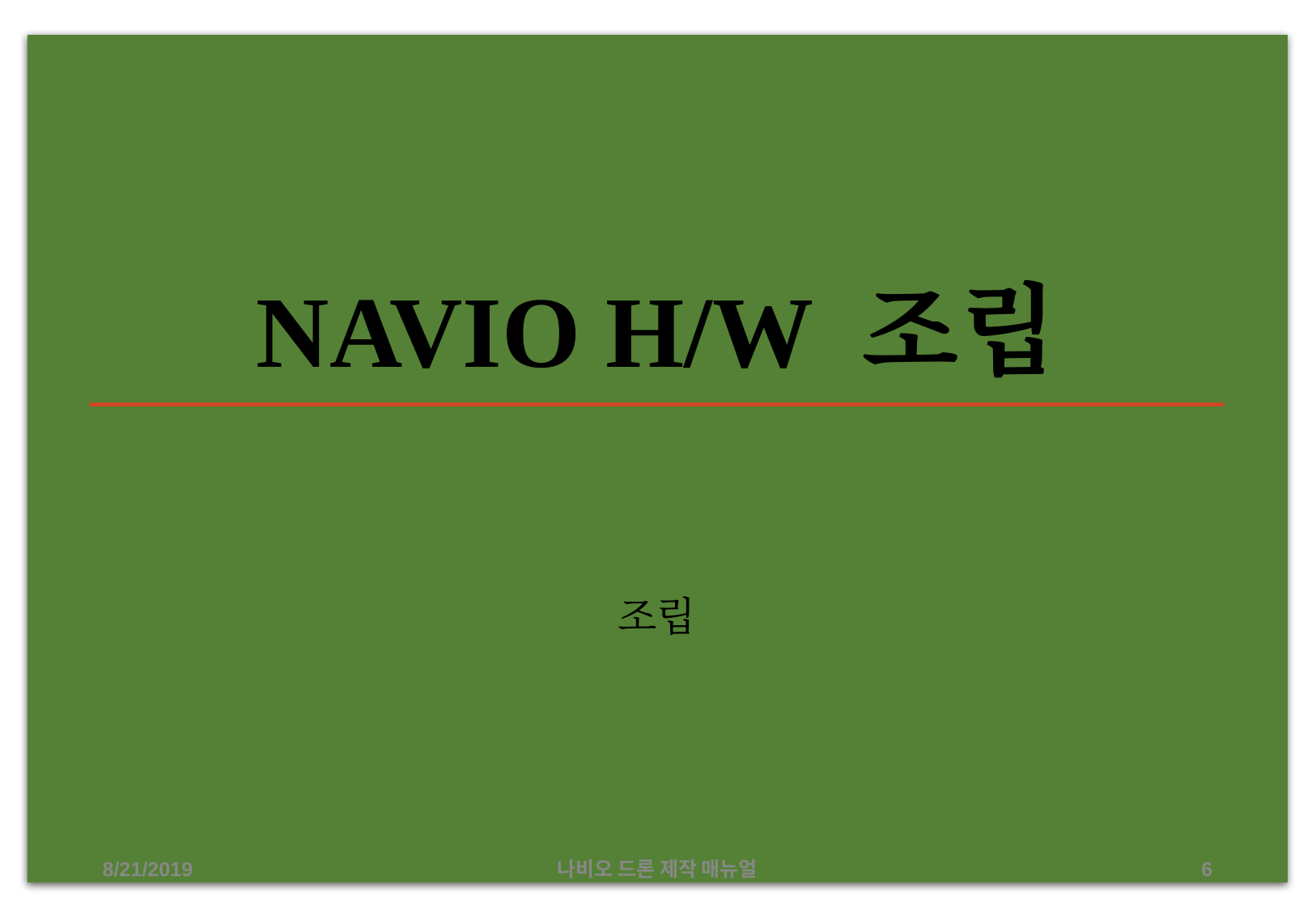

# NAVIO H/W 조립
조립
8/21/2019
나비오 드론 제작 매뉴얼
6